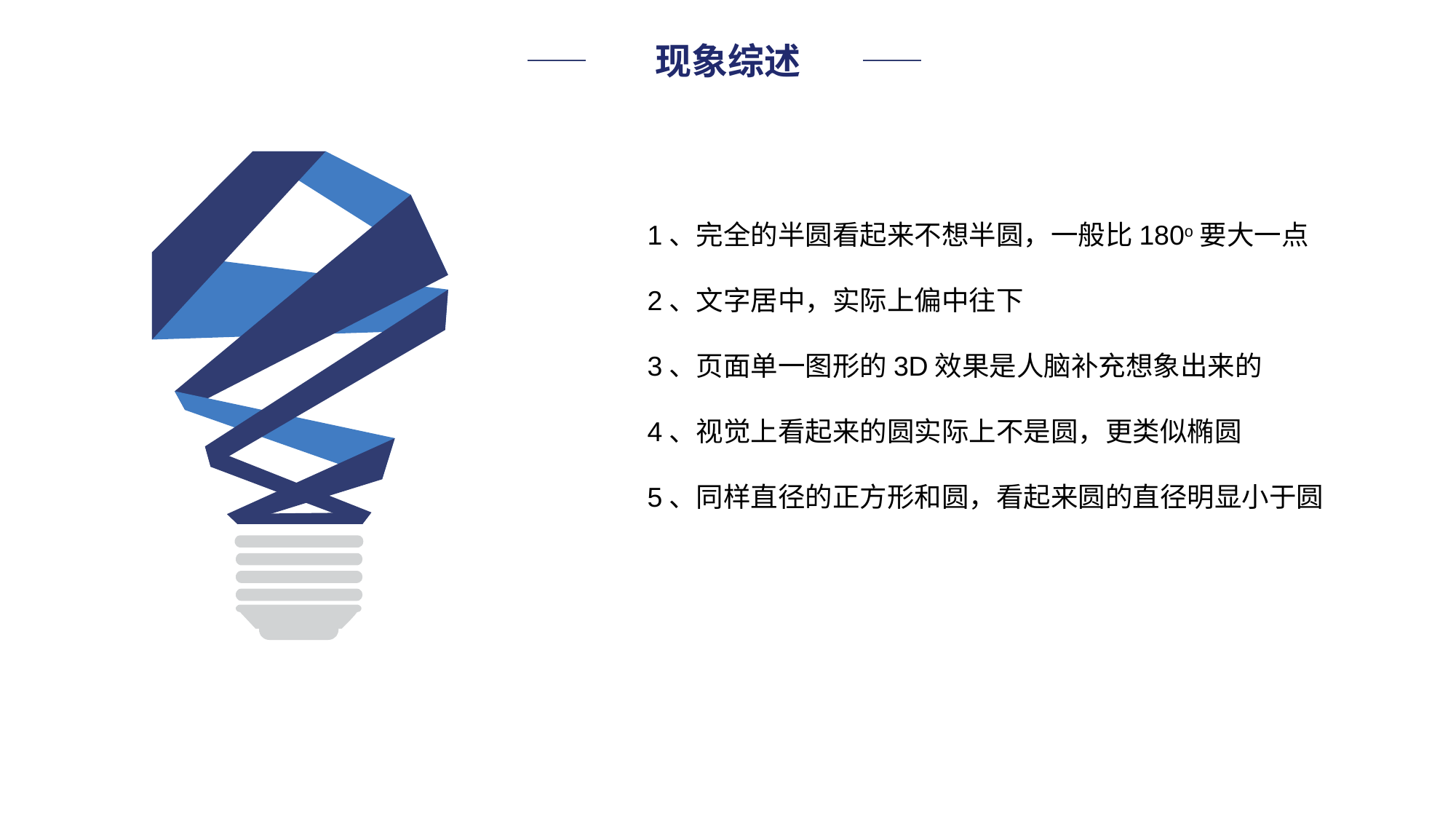

现象综述

1、完全的半圆看起来不想半圆，一般比180o要大一点
2、文字居中，实际上偏中往下
3、页面单一图形的3D效果是人脑补充想象出来的
4、视觉上看起来的圆实际上不是圆，更类似椭圆
5、同样直径的正方形和圆，看起来圆的直径明显小于圆